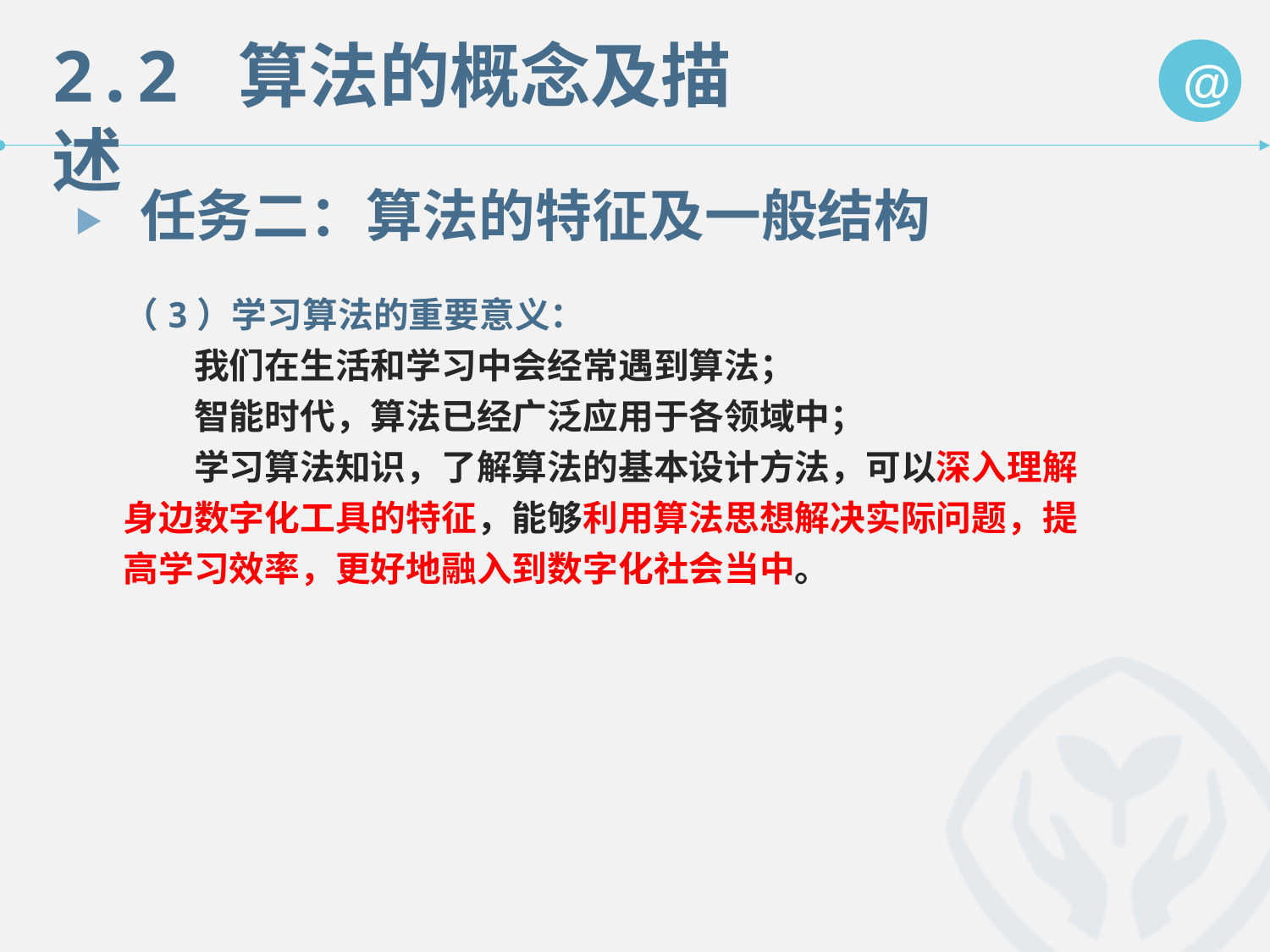

任务二：算法的特征及一般结构

（3）学习算法的重要意义：
　　我们在生活和学习中会经常遇到算法；
　　智能时代，算法已经广泛应用于各领域中；
　　学习算法知识，了解算法的基本设计方法，可以深入理解身边数字化工具的特征，能够利用算法思想解决实际问题，提高学习效率，更好地融入到数字化社会当中。